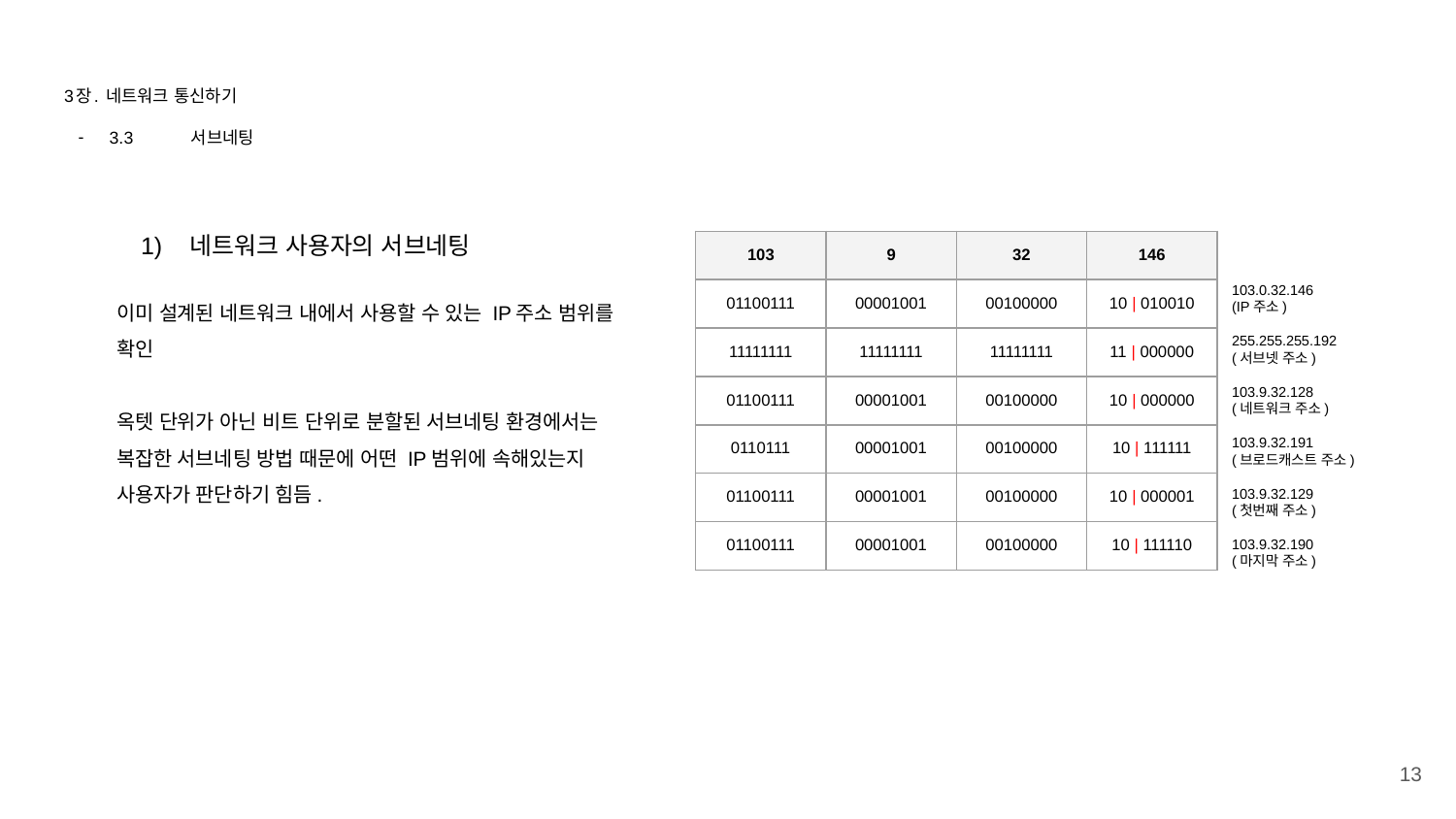

# 3장. 네트워크 통신하기

3.3 	서브네팅
네트워크 사용자의 서브네팅

이미 설계된 네트워크 내에서 사용할 수 있는 IP주소 범위를 확인

옥텟 단위가 아닌 비트 단위로 분할된 서브네팅 환경에서는 복잡한 서브네팅 방법 때문에 어떤 IP범위에 속해있는지 사용자가 판단하기 힘듬.

| 103 | 9 | 32 | 146 |
| --- | --- | --- | --- |
| 01100111 | 00001001 | 00100000 | 10 | 010010 |
| 11111111 | 11111111 | 11111111 | 11 | 000000 |
| 01100111 | 00001001 | 00100000 | 10 | 000000 |
| 0110111 | 00001001 | 00100000 | 10 | 111111 |
| 01100111 | 00001001 | 00100000 | 10 | 000001 |
| 01100111 | 00001001 | 00100000 | 10 | 111110 |
103.0.32.146
(IP주소)

255.255.255.192
(서브넷 주소)

103.9.32.128
(네트워크 주소)

103.9.32.191
(브로드캐스트 주소)

103.9.32.129
(첫번째 주소)

103.9.32.190
(마지막 주소)
13